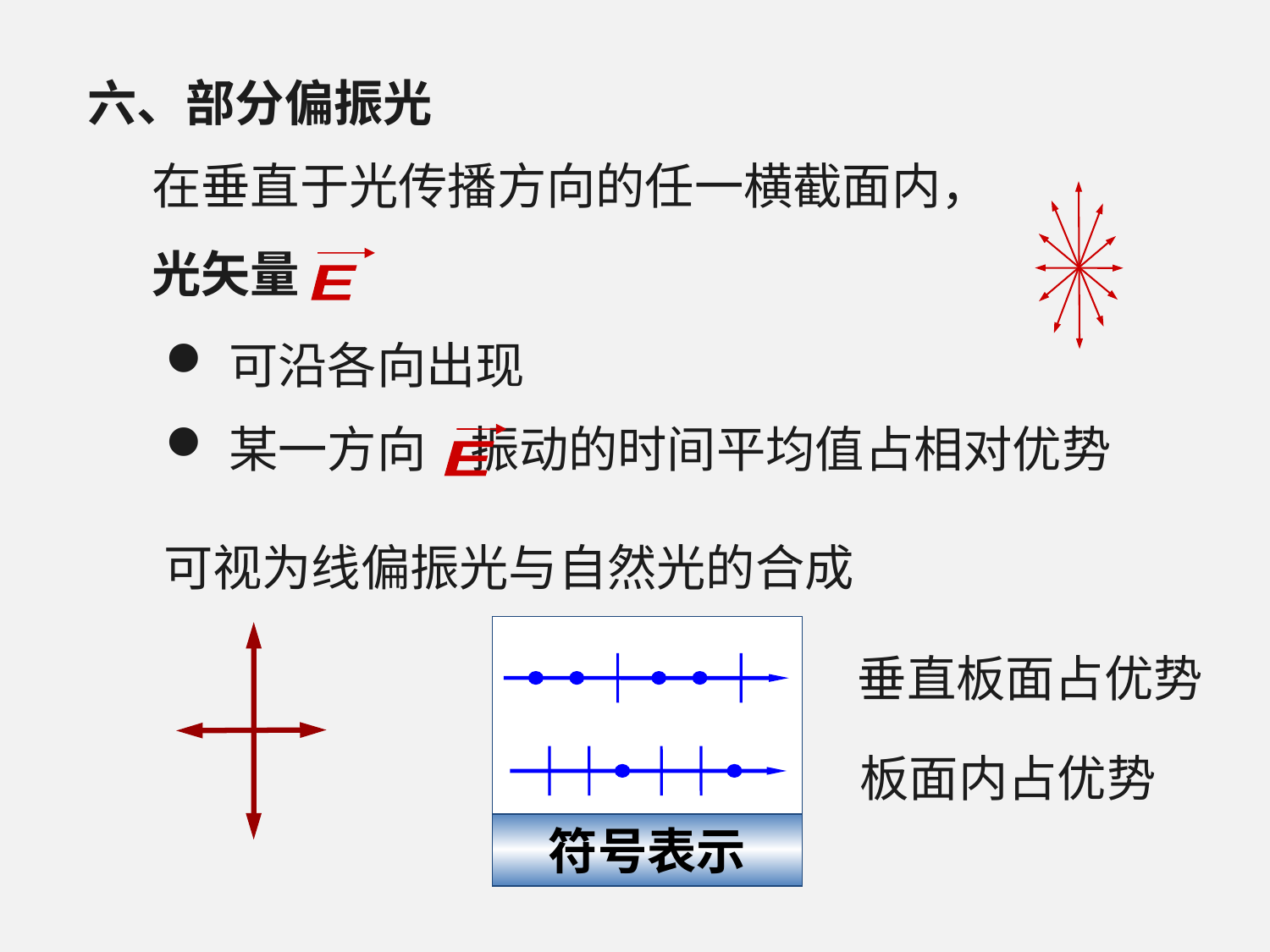

六、部分偏振光
在垂直于光传播方向的任一横截面内，

光矢量

E
可沿各向出现
某一方向    振动的时间平均值占相对优势

E
可视为线偏振光与自然光的合成

符号表示

垂直板面占优势
板面内占优势